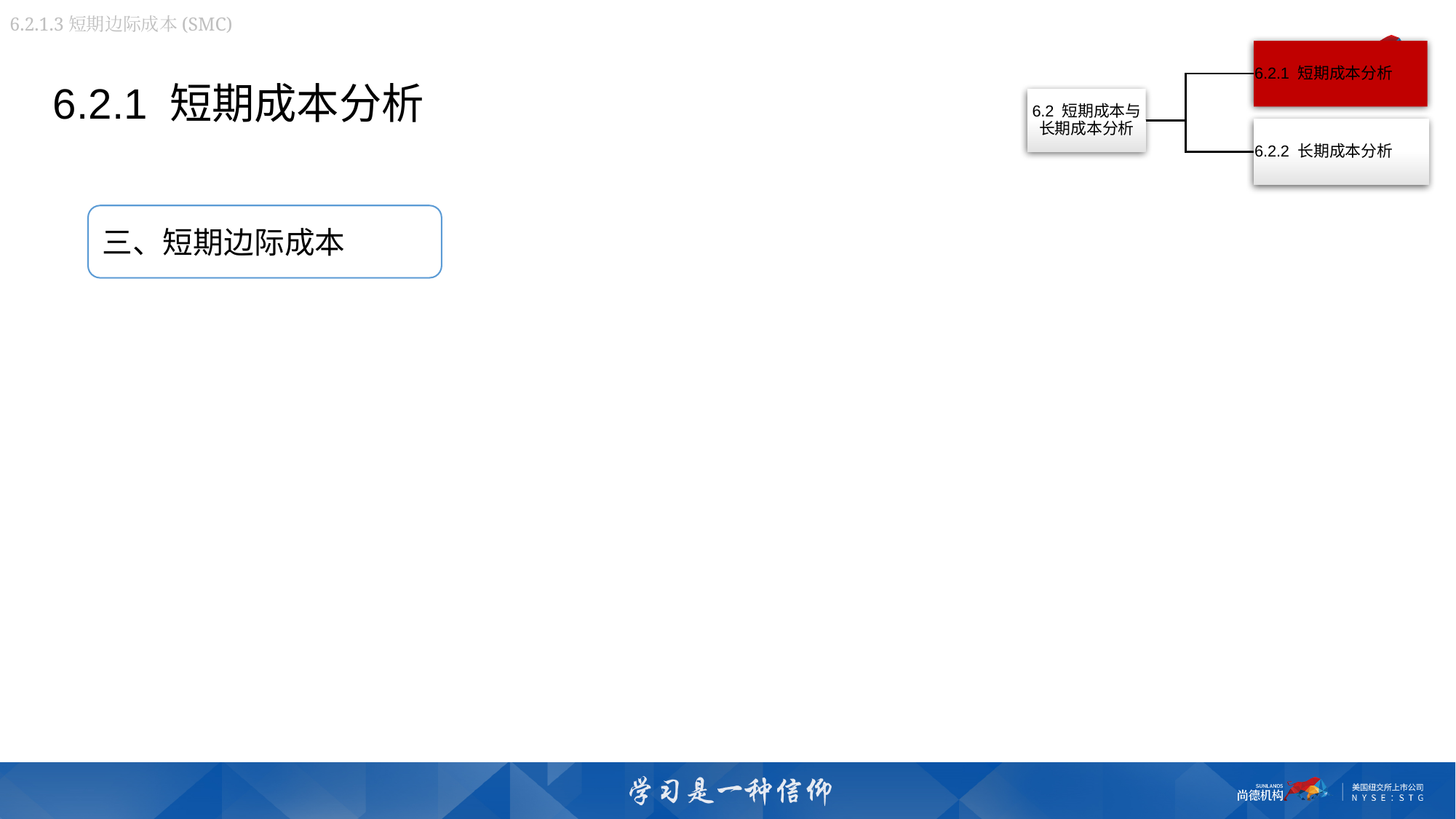

6.2 短期成本与长期成本分析
6.2.1 短期成本分析
6.2.2 长期成本分析
6.2.1.3短期边际成本(SMC)
6.2.1 短期成本分析
三、短期边际成本